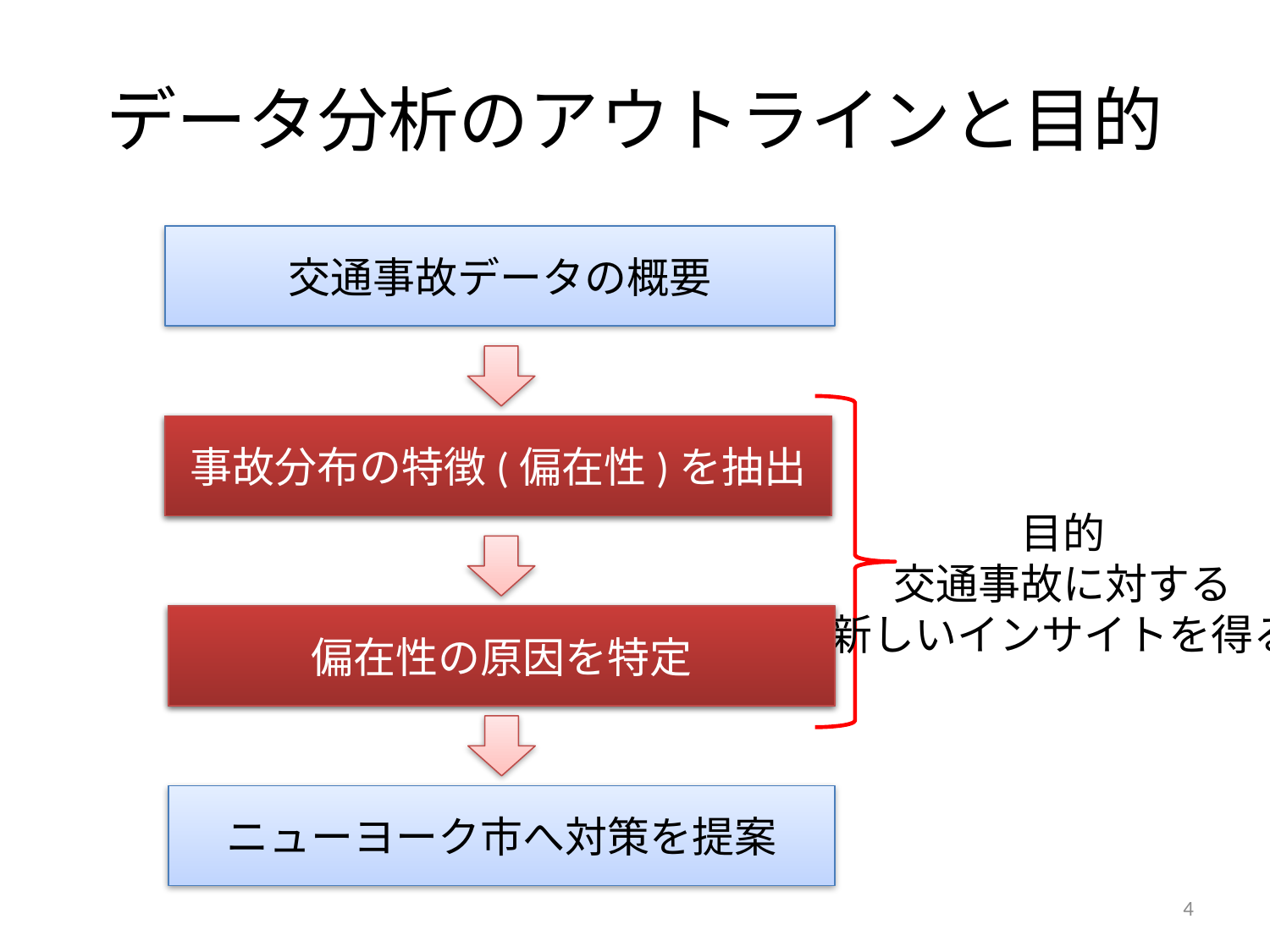

# データ分析のアウトラインと目的

交通事故データの概要

事故分布の特徴(偏在性)を抽出

偏在性の原因の特定

ニューヨーク市へ対策を提案

目的
交通事故に対する
新しいインサイトを得る
事故分布の特徴(偏在性)を抽出
偏在性の原因を特定
4